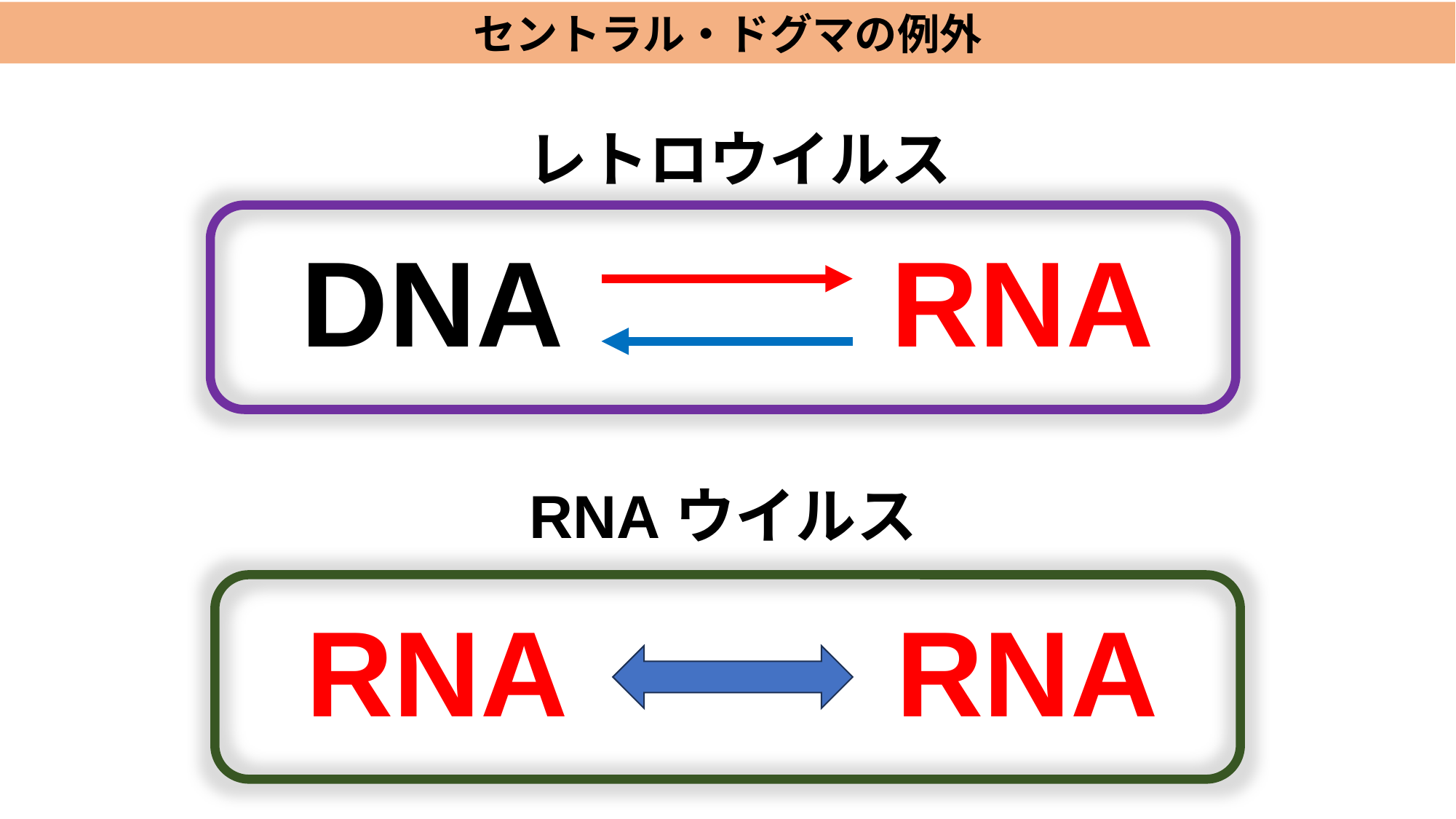

セントラル・ドグマの例外
レトロウイルス

DNA
RNA
RNAウイルス

RNA
RNA